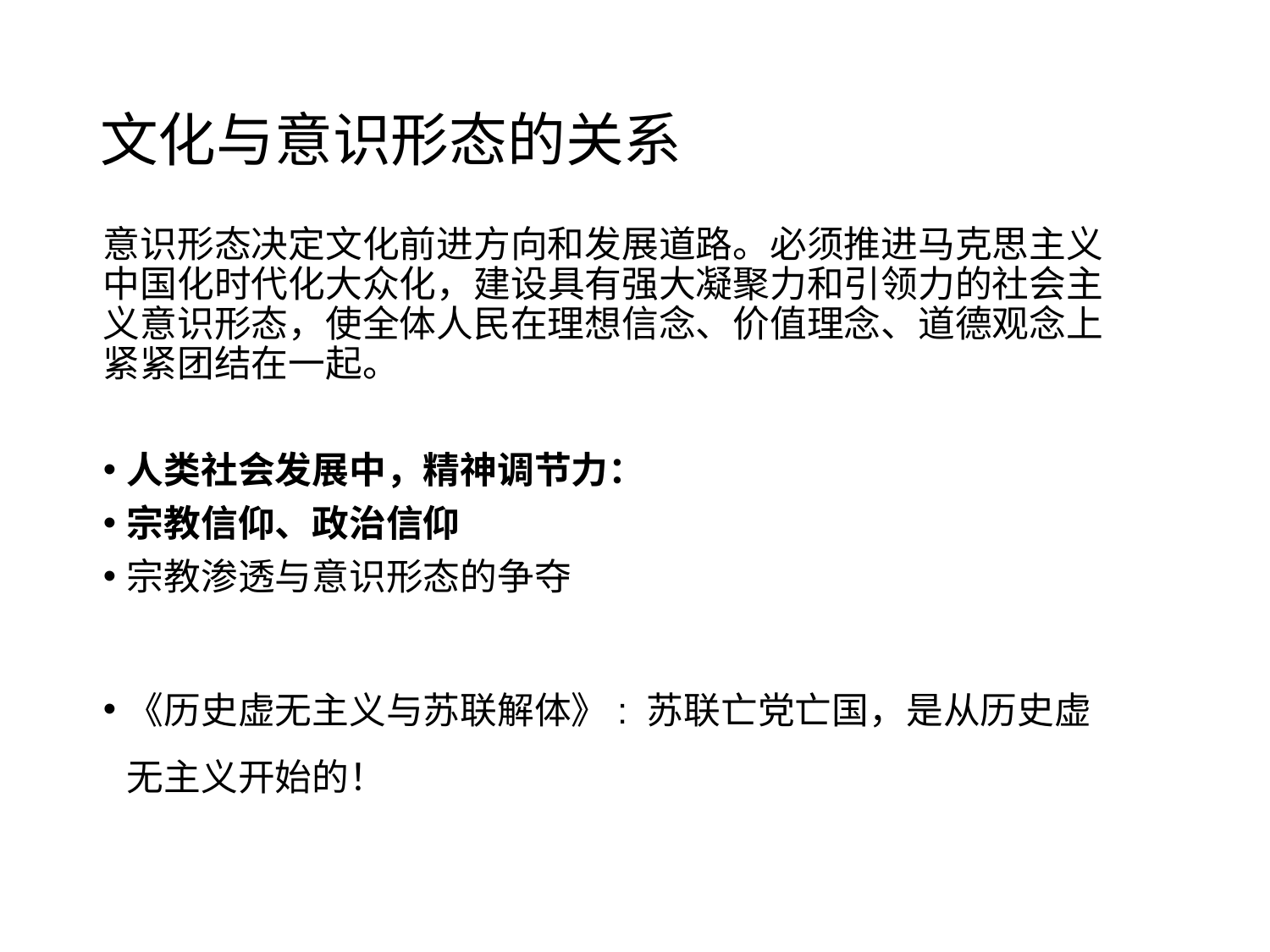

# 文化与意识形态的关系
意识形态决定文化前进方向和发展道路。必须推进马克思主义中国化时代化大众化，建设具有强大凝聚力和引领力的社会主义意识形态，使全体人民在理想信念、价值理念、道德观念上紧紧团结在一起。

人类社会发展中，精神调节力：
宗教信仰、政治信仰
宗教渗透与意识形态的争夺

《历史虚无主义与苏联解体》: 苏联亡党亡国，是从历史虚无主义开始的！